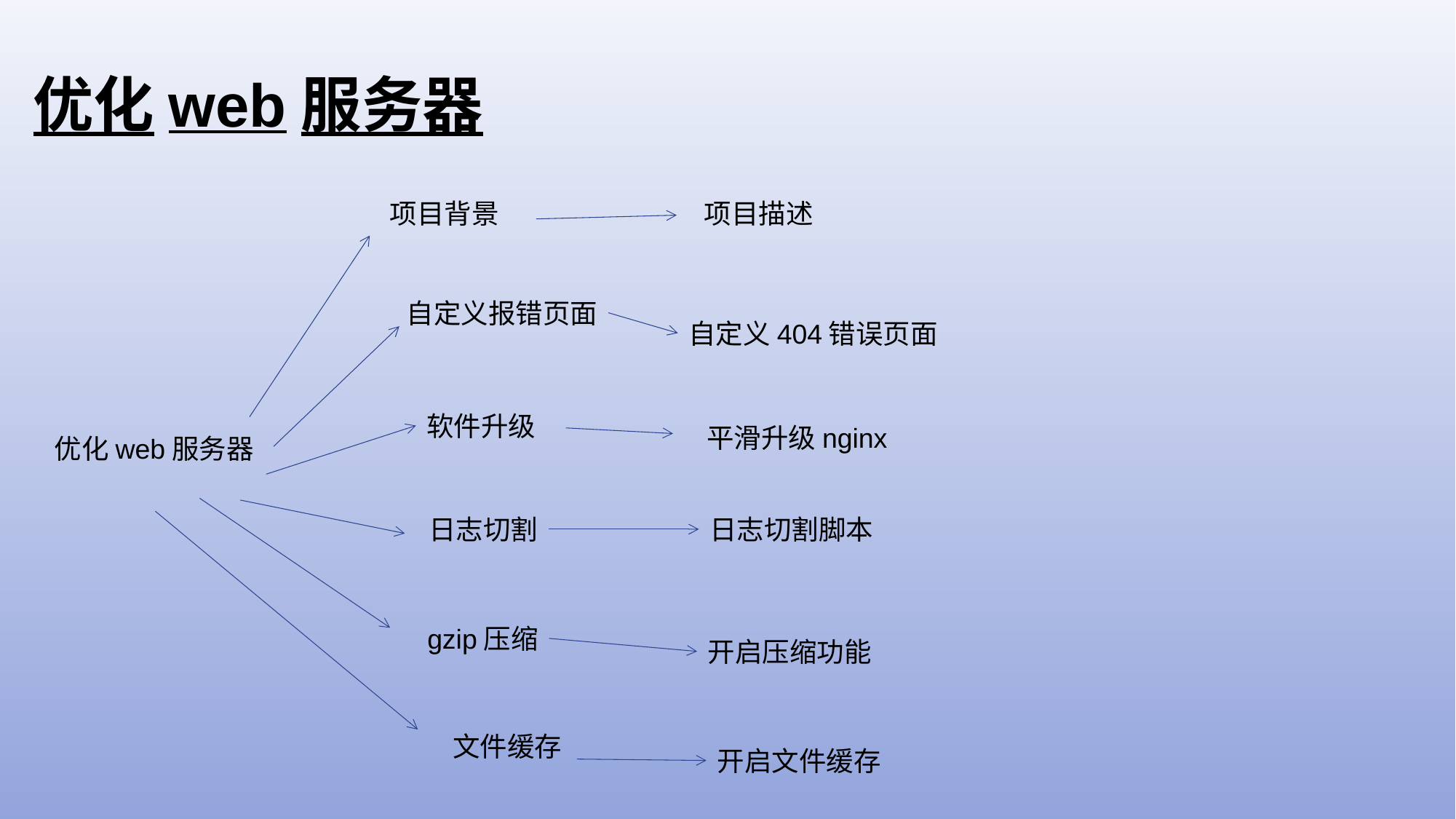

优化web服务器
项目背景
项目描述
自定义报错页面
自定义404错误页面
软件升级
平滑升级nginx
优化web服务器
日志切割
日志切割脚本
gzip压缩
开启压缩功能
文件缓存
开启文件缓存